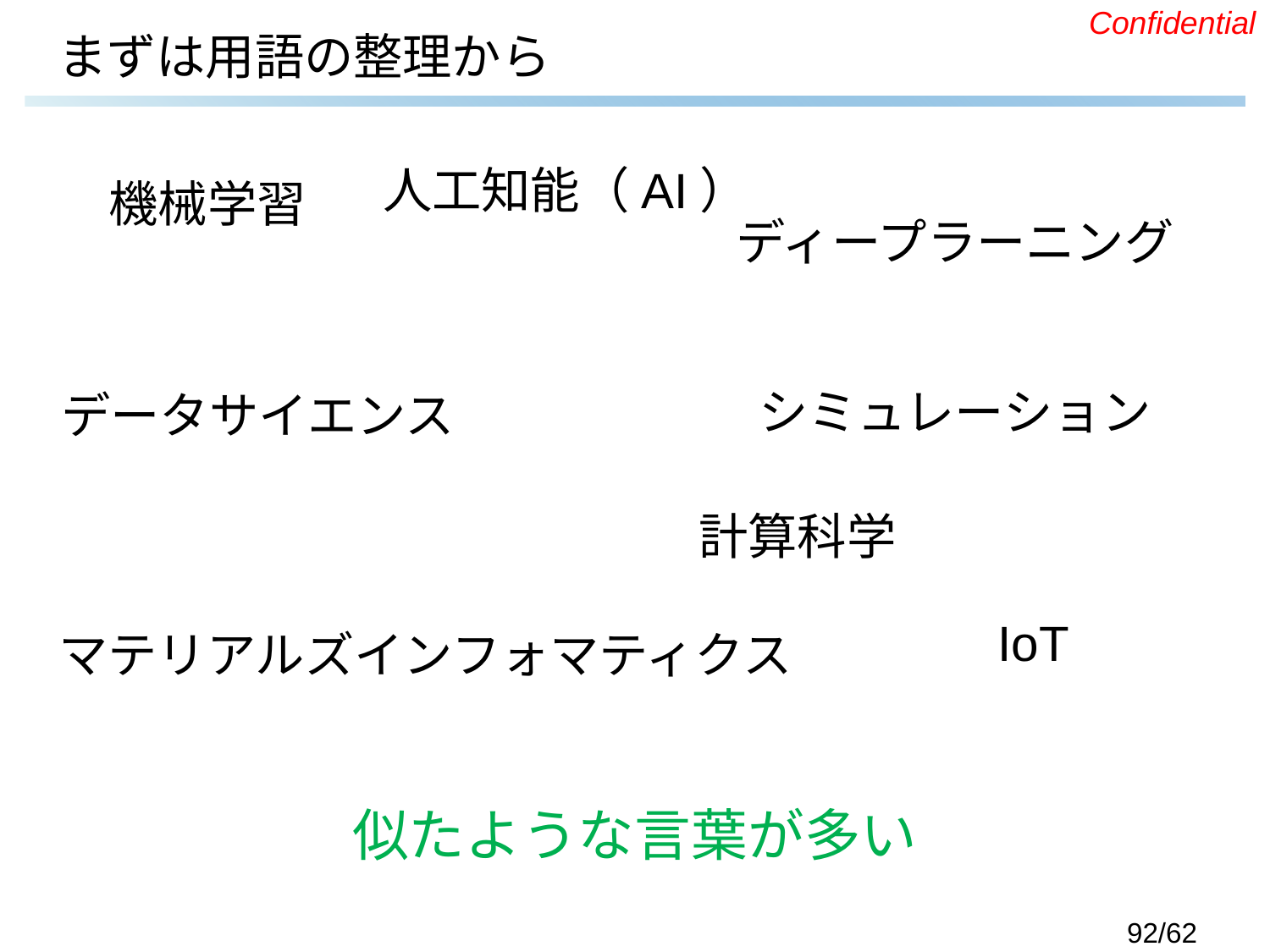

# まずは用語の整理から
人工知能（AI）
機械学習
ディープラーニング
シミュレーション
データサイエンス
計算科学
IoT
マテリアルズインフォマティクス
似たような言葉が多い